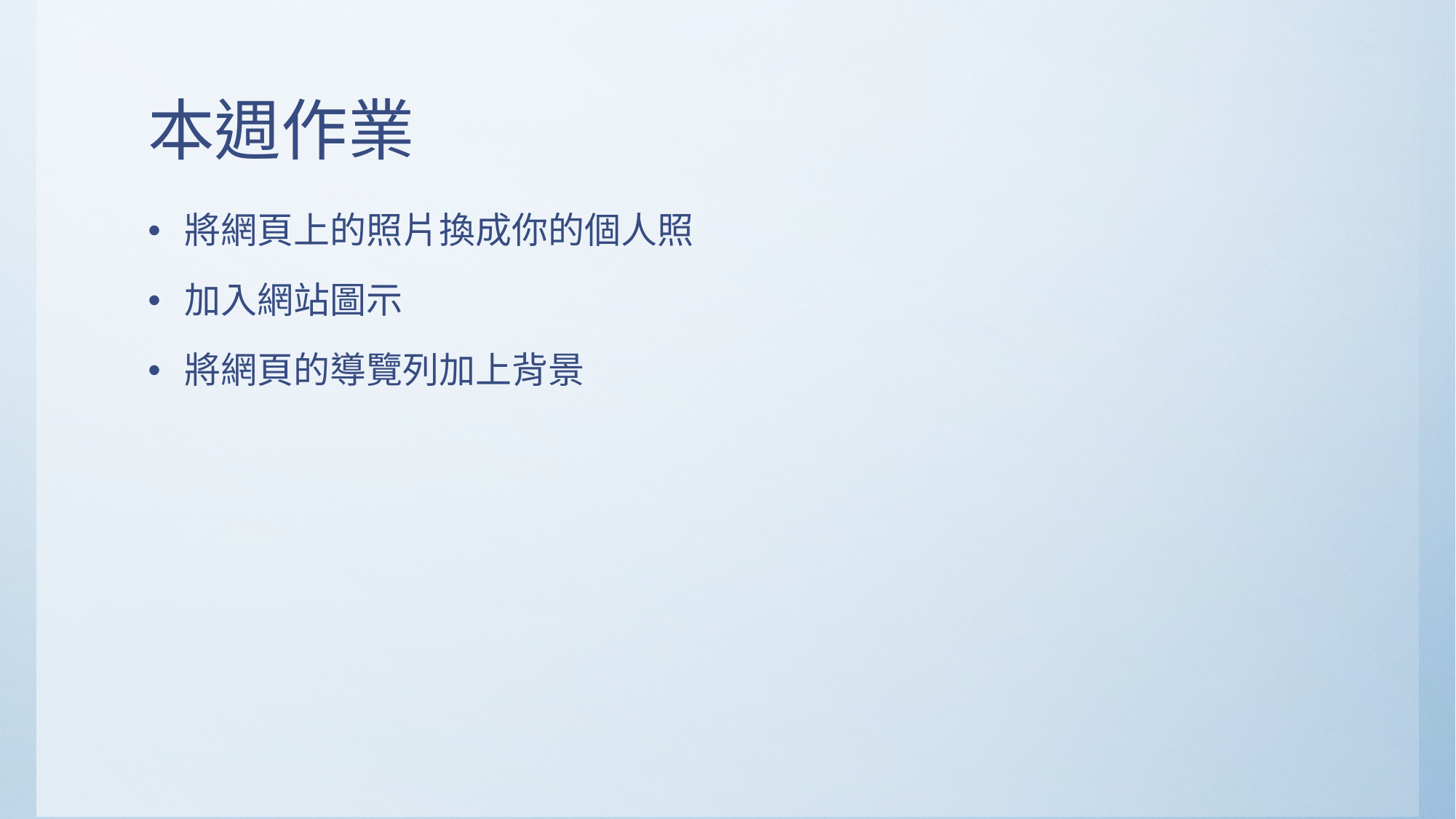

# 本週作業
將網頁上的照片換成你的個人照
加入網站圖示
將網頁的導覽列加上背景